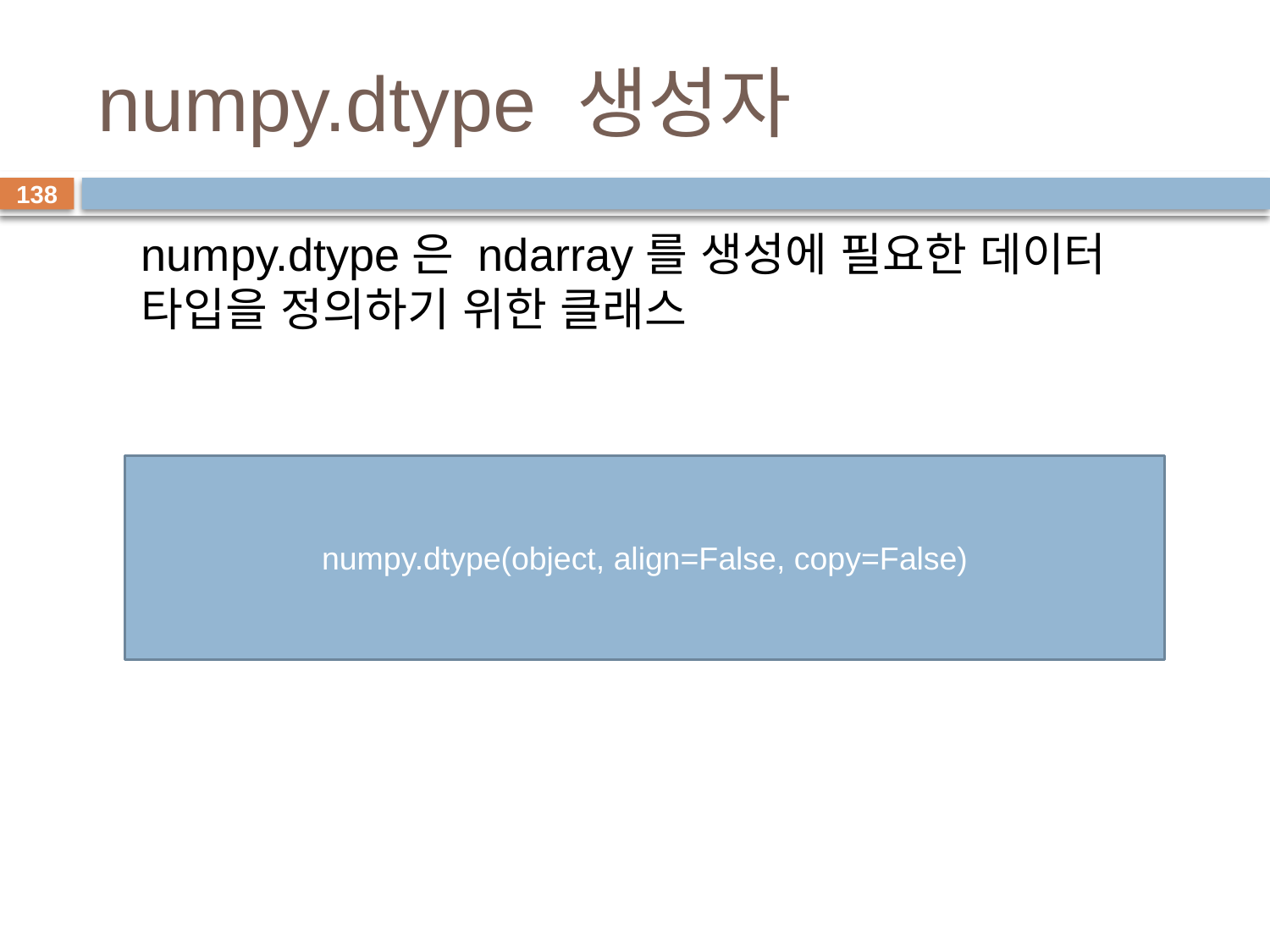

# numpy.dtype 생성자
138
numpy.dtype은 ndarray를 생성에 필요한 데이터 타입을 정의하기 위한 클래스

numpy.dtype(object, align=False, copy=False)